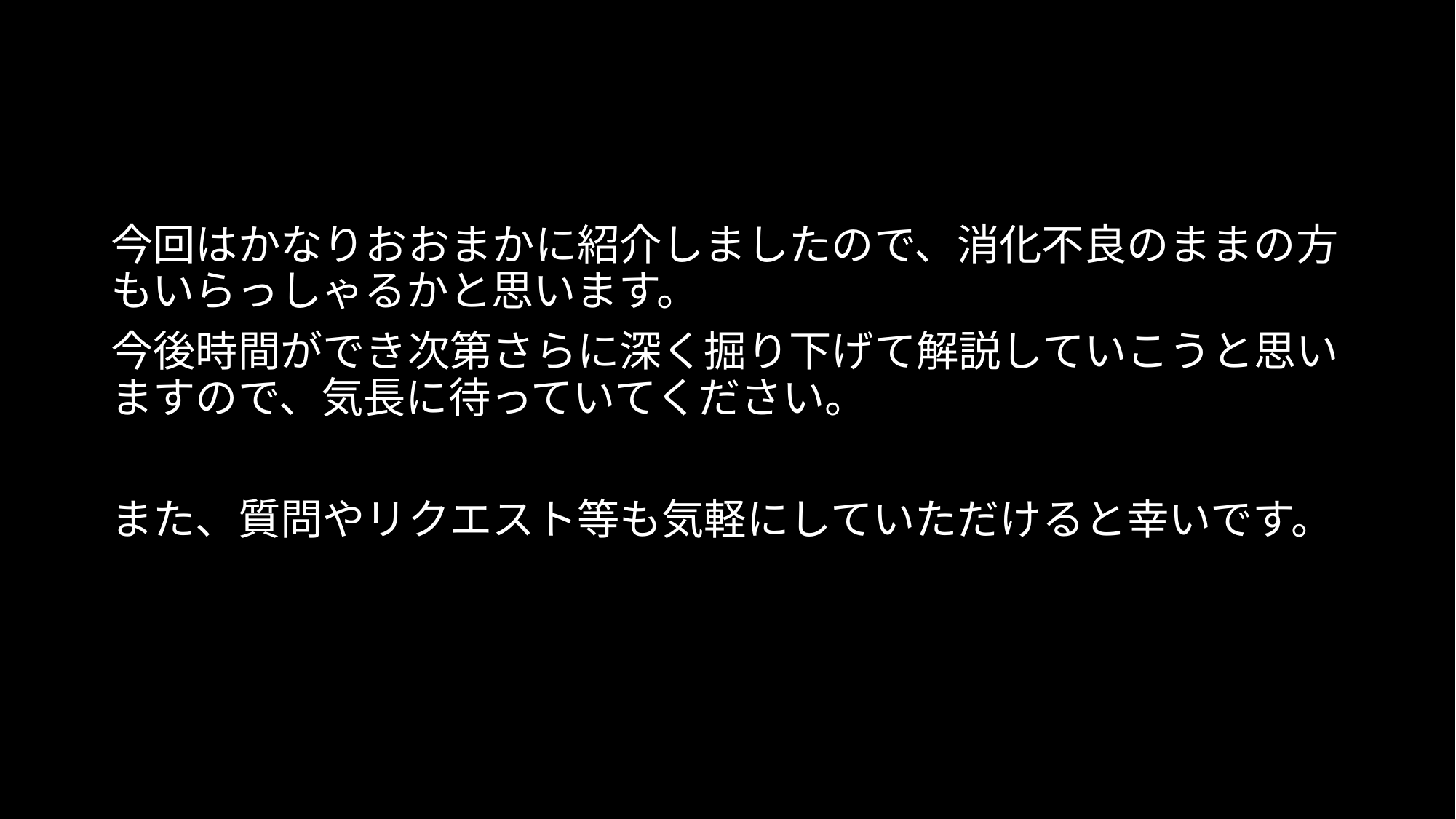

今回はかなりおおまかに紹介しましたので、消化不良のままの方もいらっしゃるかと思います。
今後時間ができ次第さらに深く掘り下げて解説していこうと思いますので、気長に待っていてください。

また、質問やリクエスト等も気軽にしていただけると幸いです。